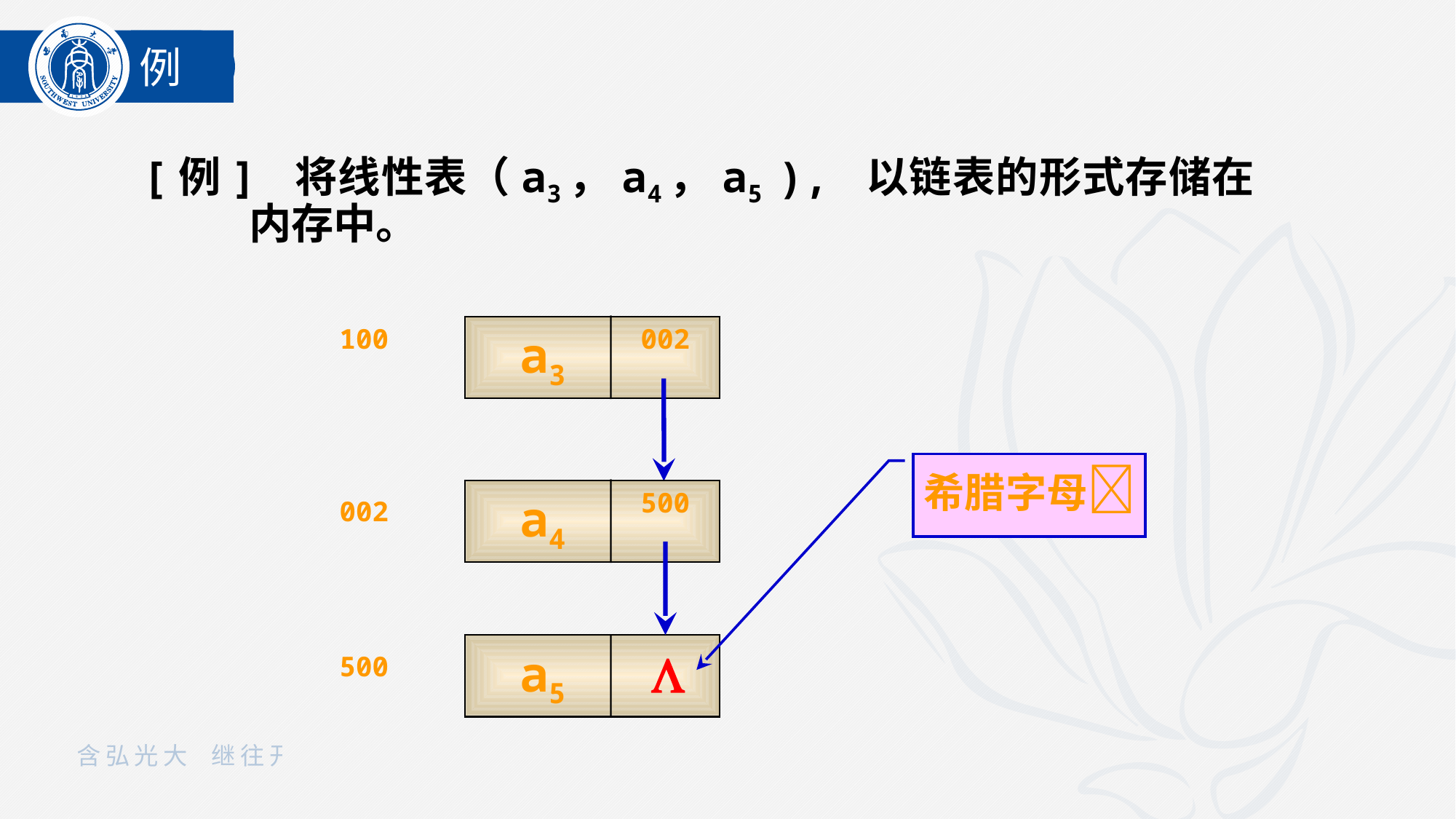

例
[例] 将线性表（a3，a4，a5 ), 以链表的形式存储在内存中。
100

a3
002

希腊字母Λ

002
a4
500

500
a5
Λ